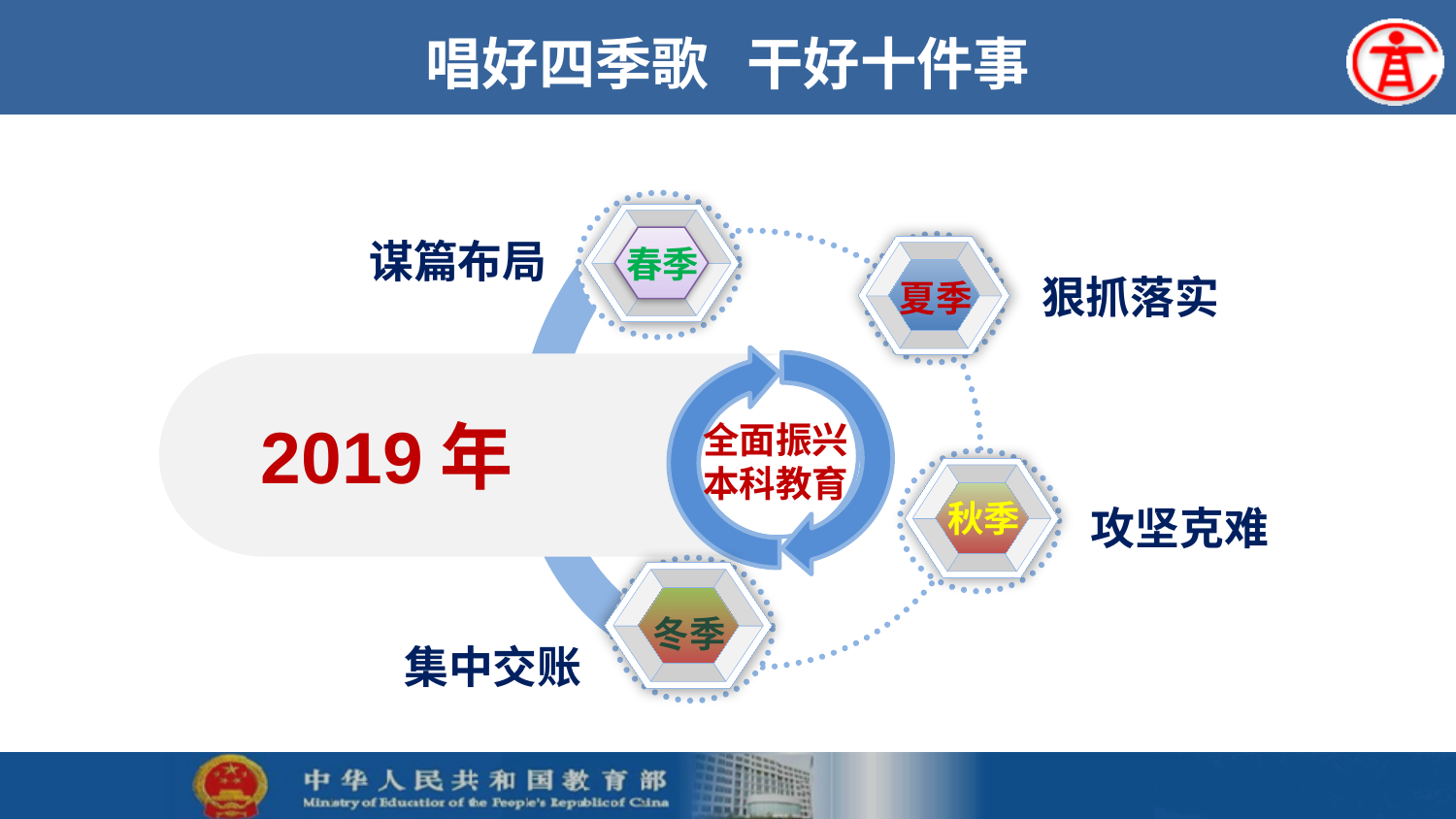

# 唱好四季歌   干好十件事

谋篇布局

春季

夏季

2019年

全面振兴本科教育

秋季

冬季
集中交账
狠抓落实
攻坚克难